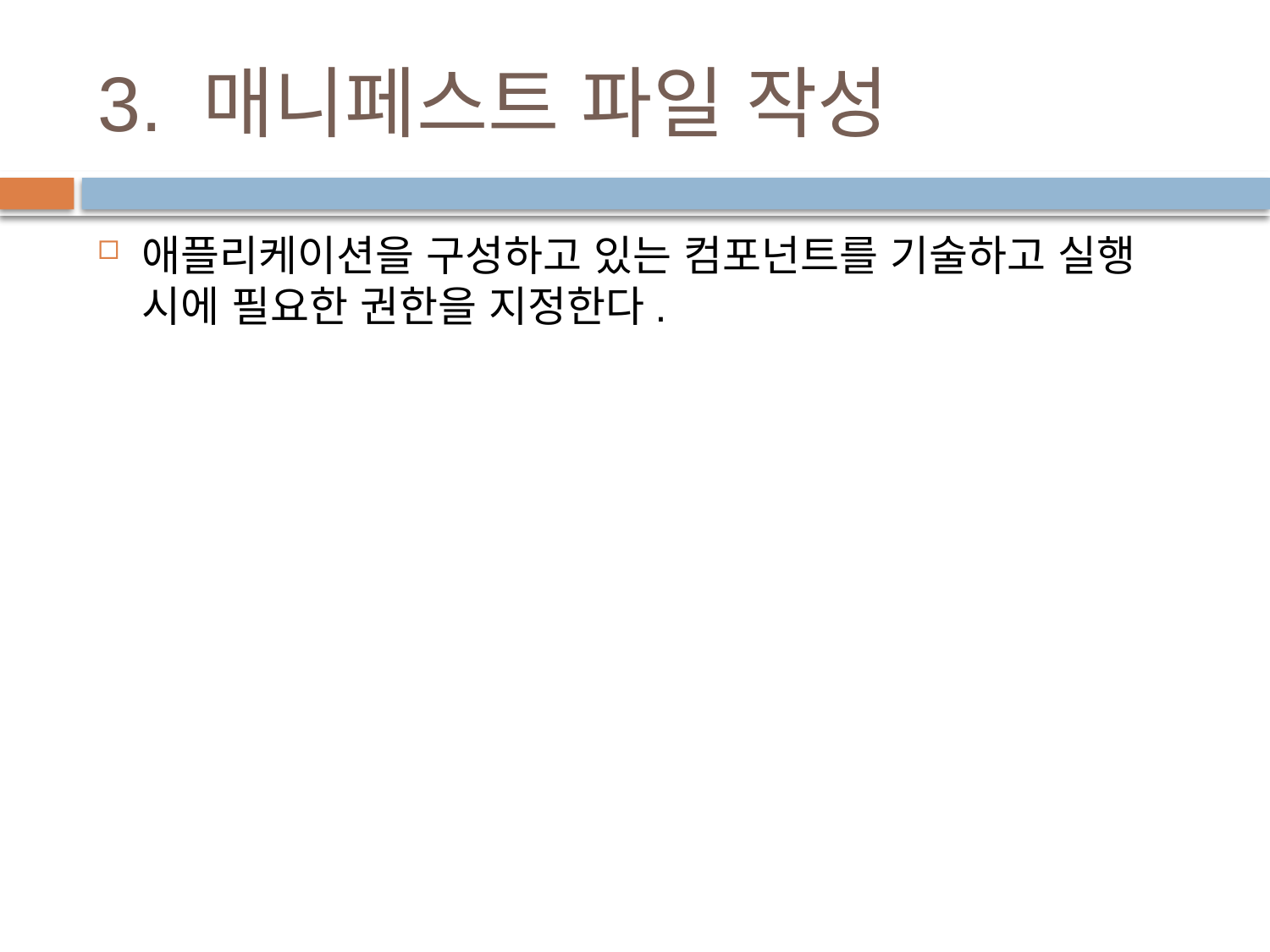

# 3. 매니페스트 파일 작성
애플리케이션을 구성하고 있는 컴포넌트를 기술하고 실행 시에 필요한 권한을 지정한다.